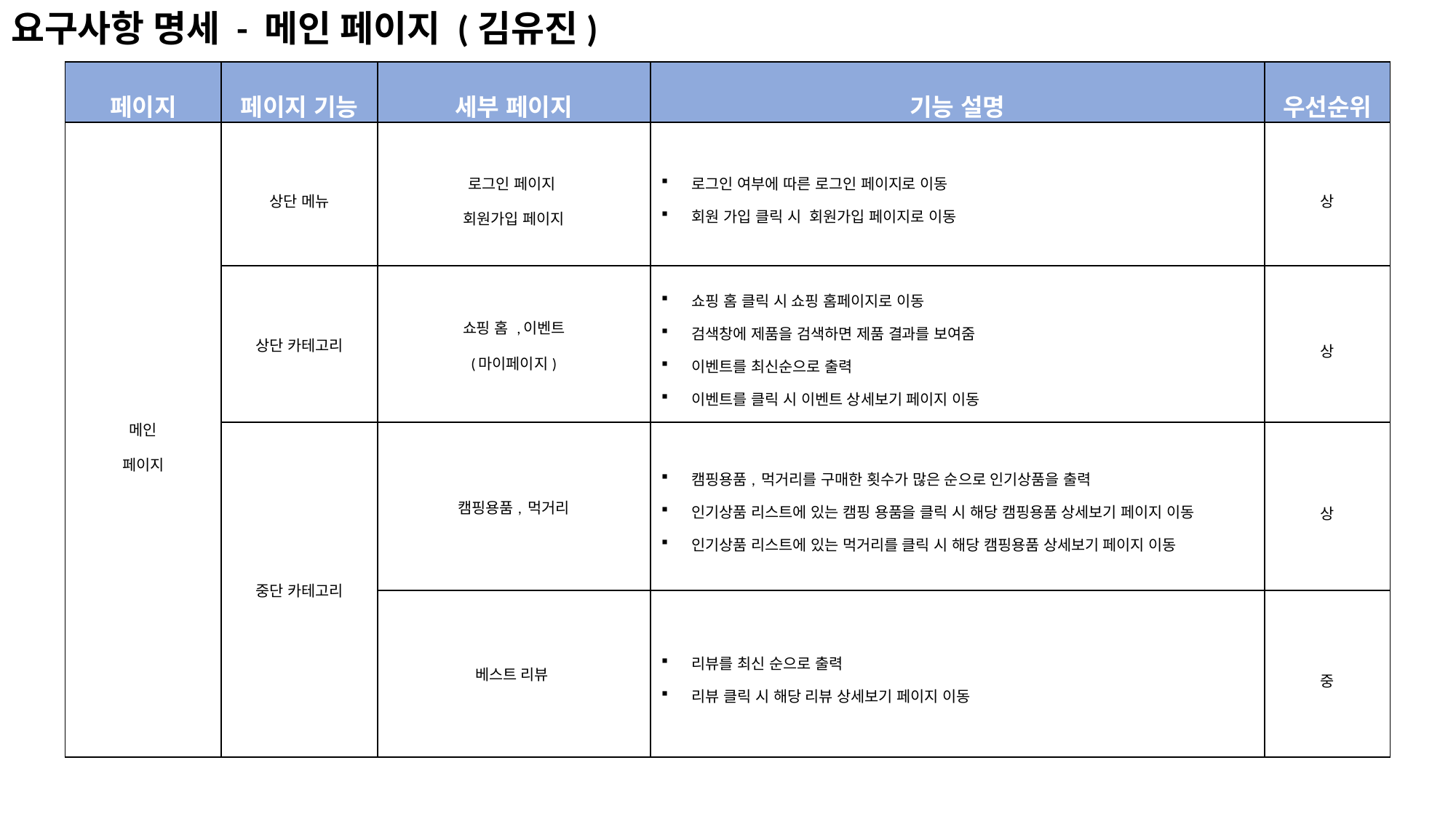

요구사항 명세 - 메인 페이지 (김유진)
| 페이지 | 페이지 기능 | 세부 페이지 | 기능 설명 | 우선순위 |
| --- | --- | --- | --- | --- |
| 메인 페이지 | 상단 메뉴 | 로그인 페이지  회원가입 페이지 | 로그인 여부에 따른 로그인 페이지로 이동 회원 가입 클릭 시  회원가입 페이지로 이동 | 상 |
|  | 상단 카테고리 | 쇼핑 홈 ,이벤트 (마이페이지) | 쇼핑 홈 클릭 시 쇼핑 홈페이지로 이동 검색창에 제품을 검색하면 제품 결과를 보여줌  이벤트를 최신순으로 출력 이벤트를 클릭 시 이벤트 상세보기 페이지 이동 | 상 |
|  | 중단 카테고리 | 캠핑용품, 먹거리 | 캠핑용품, 먹거리를 구매한 횟수가 많은 순으로 인기상품을 출력 인기상품 리스트에 있는 캠핑 용품을 클릭 시 해당 캠핑용품 상세보기 페이지 이동 인기상품 리스트에 있는 먹거리를 클릭 시 해당 캠핑용품 상세보기 페이지 이동 | 상 |
|  |  | 베스트 리뷰 | 리뷰를 최신 순으로 출력 리뷰 클릭 시 해당 리뷰 상세보기 페이지 이동 | 중 |